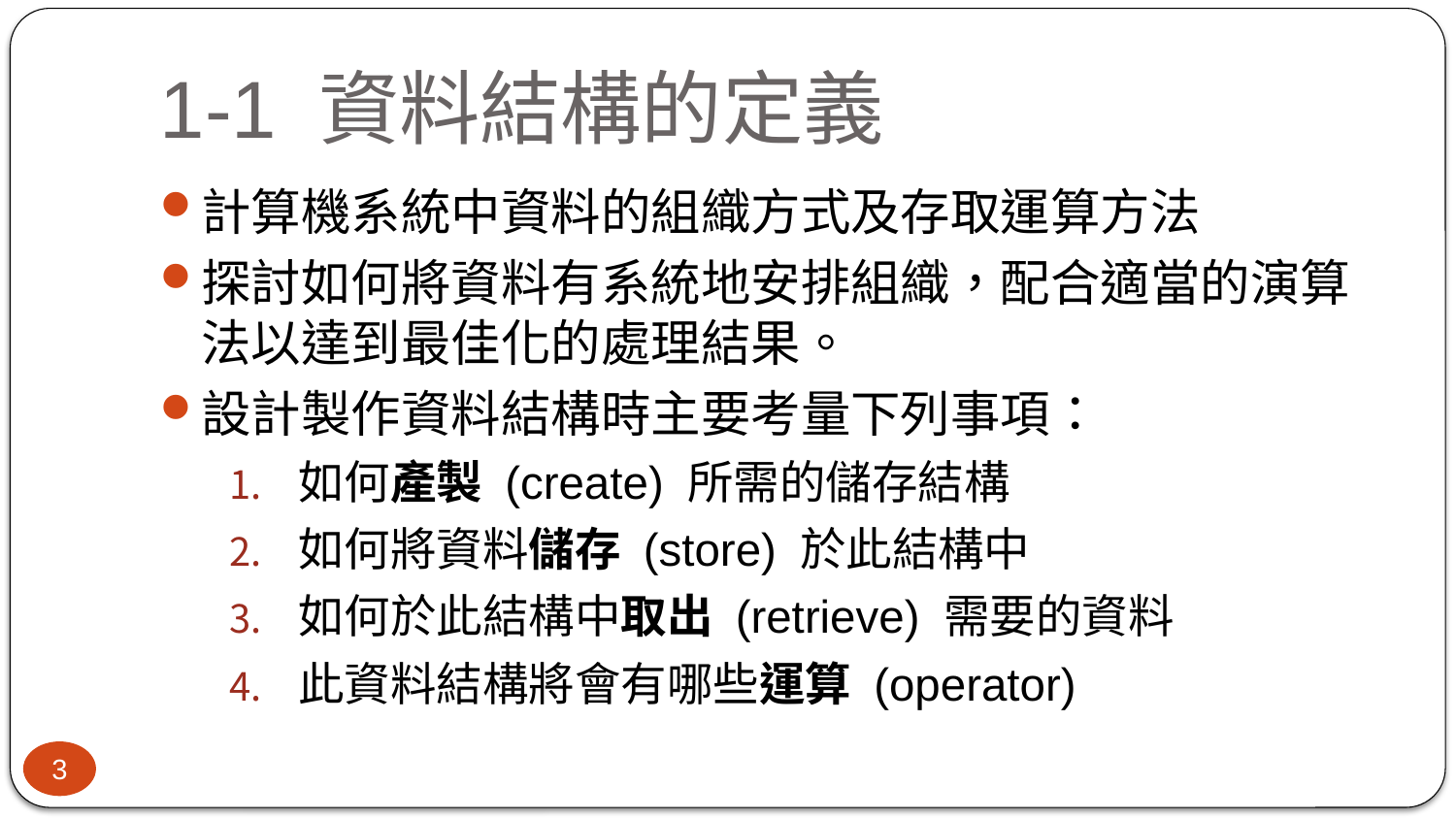

# 1-1 資料結構的定義
計算機系統中資料的組織方式及存取運算方法
探討如何將資料有系統地安排組織，配合適當的演算法以達到最佳化的處理結果。
設計製作資料結構時主要考量下列事項：
如何產製 (create) 所需的儲存結構
如何將資料儲存 (store) 於此結構中
如何於此結構中取出 (retrieve) 需要的資料
此資料結構將會有哪些運算 (operator)
3